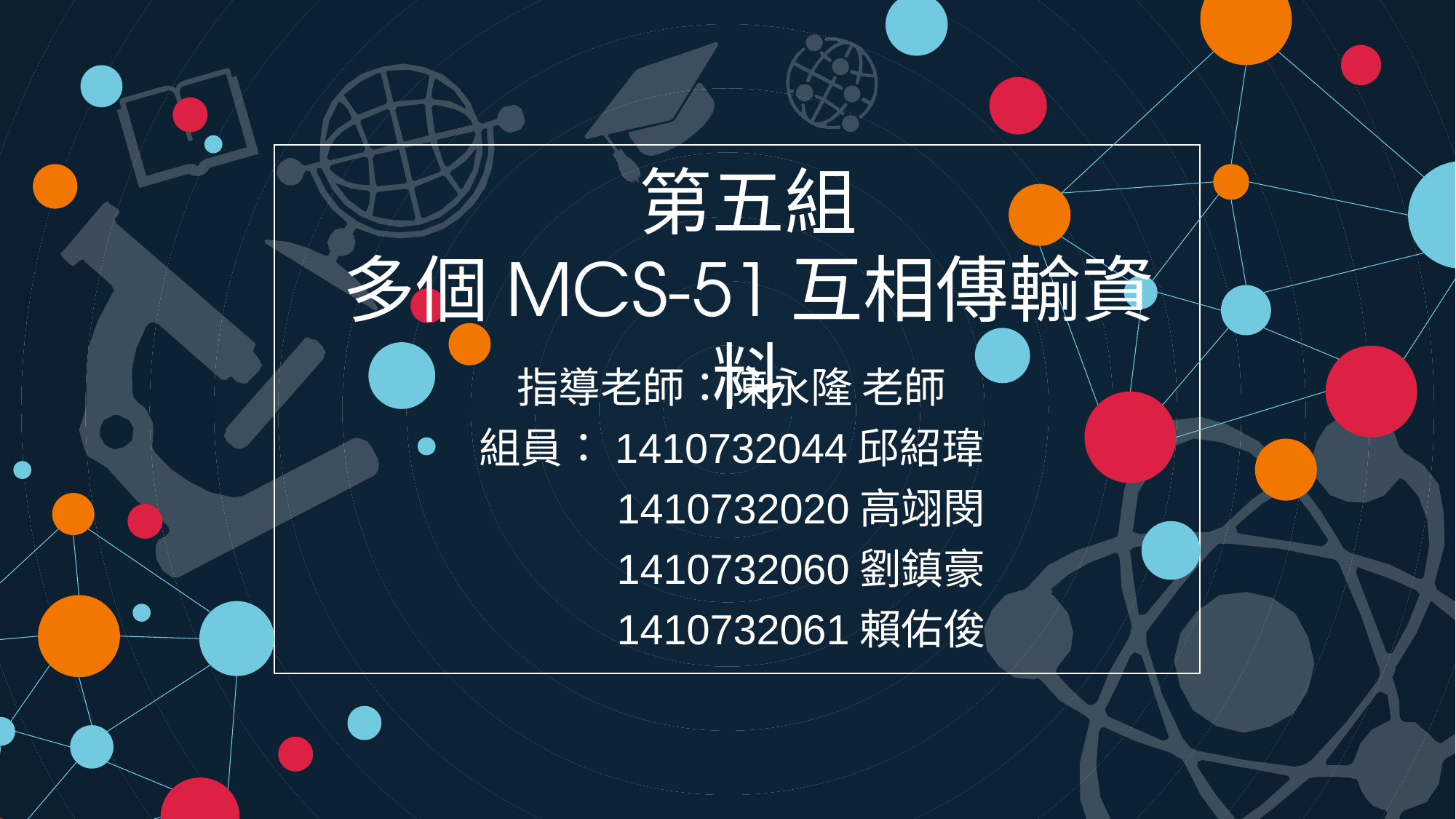

第五組
多個MCS-51互相傳輸資料

指導老師：陳永隆 老師
組員：1410732044邱紹瑋
            1410732020高翊閔
            1410732060劉鎮豪
            1410732061賴佑俊